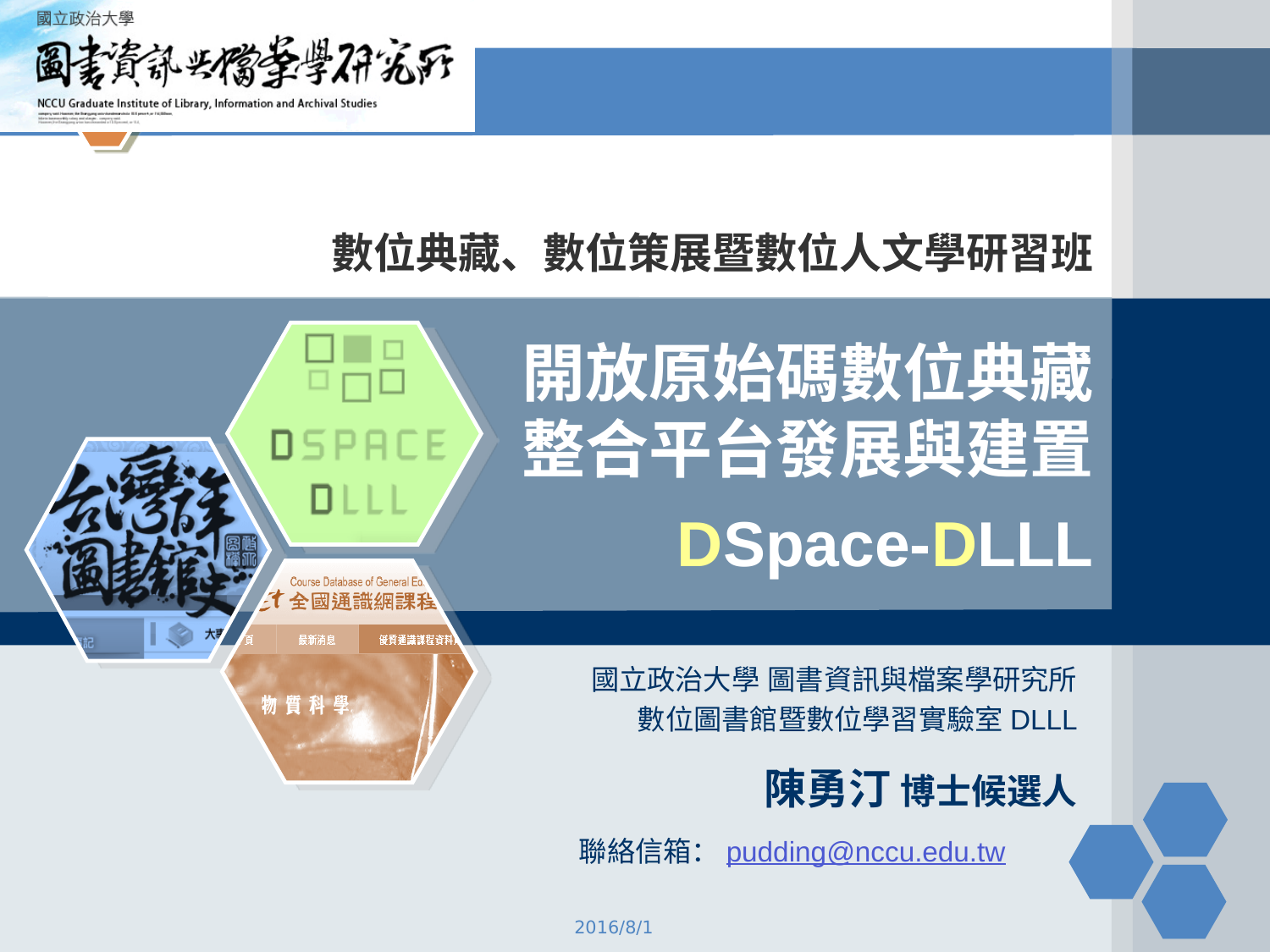

數位典藏、數位策展暨數位人文學研習班
# 開放原始碼數位典藏
整合平台發展與建置
DSpace-DLLL
國立政治大學 圖書資訊與檔案學研究所
數位圖書館暨數位學習實驗室DLLL
陳勇汀 博士候選人

聯絡信箱：pudding@nccu.edu.tw
2016/8/1